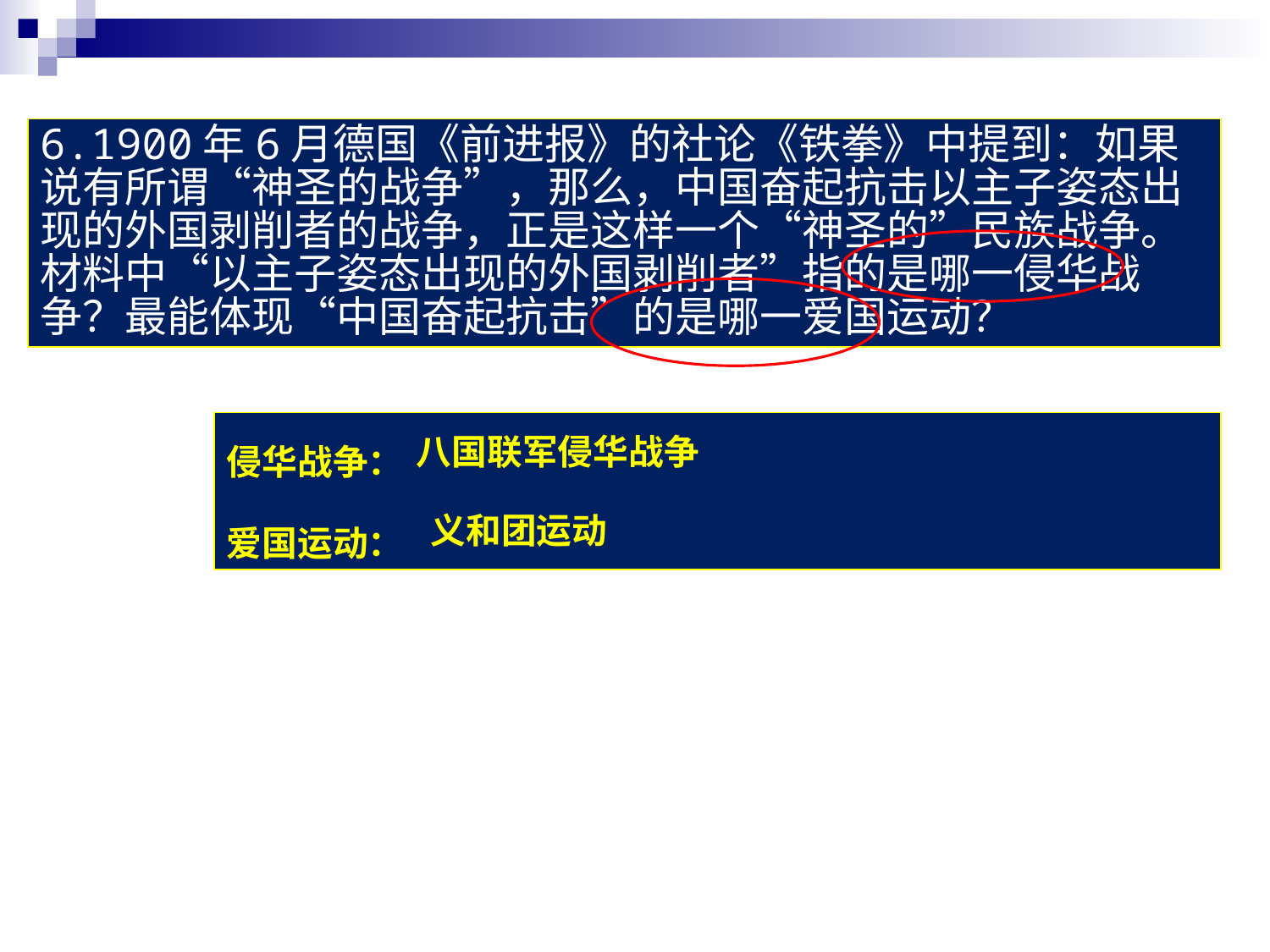

6.1900年6月德国《前进报》的社论《铁拳》中提到：如果说有所谓“神圣的战争”，那么，中国奋起抗击以主子姿态出现的外国剥削者的战争，正是这样一个“神圣的”民族战争。材料中“以主子姿态出现的外国剥削者”指的是哪一侵华战争？最能体现“中国奋起抗击”的是哪一爱国运动？

侵华战争：
爱国运动：
八国联军侵华战争
义和团运动